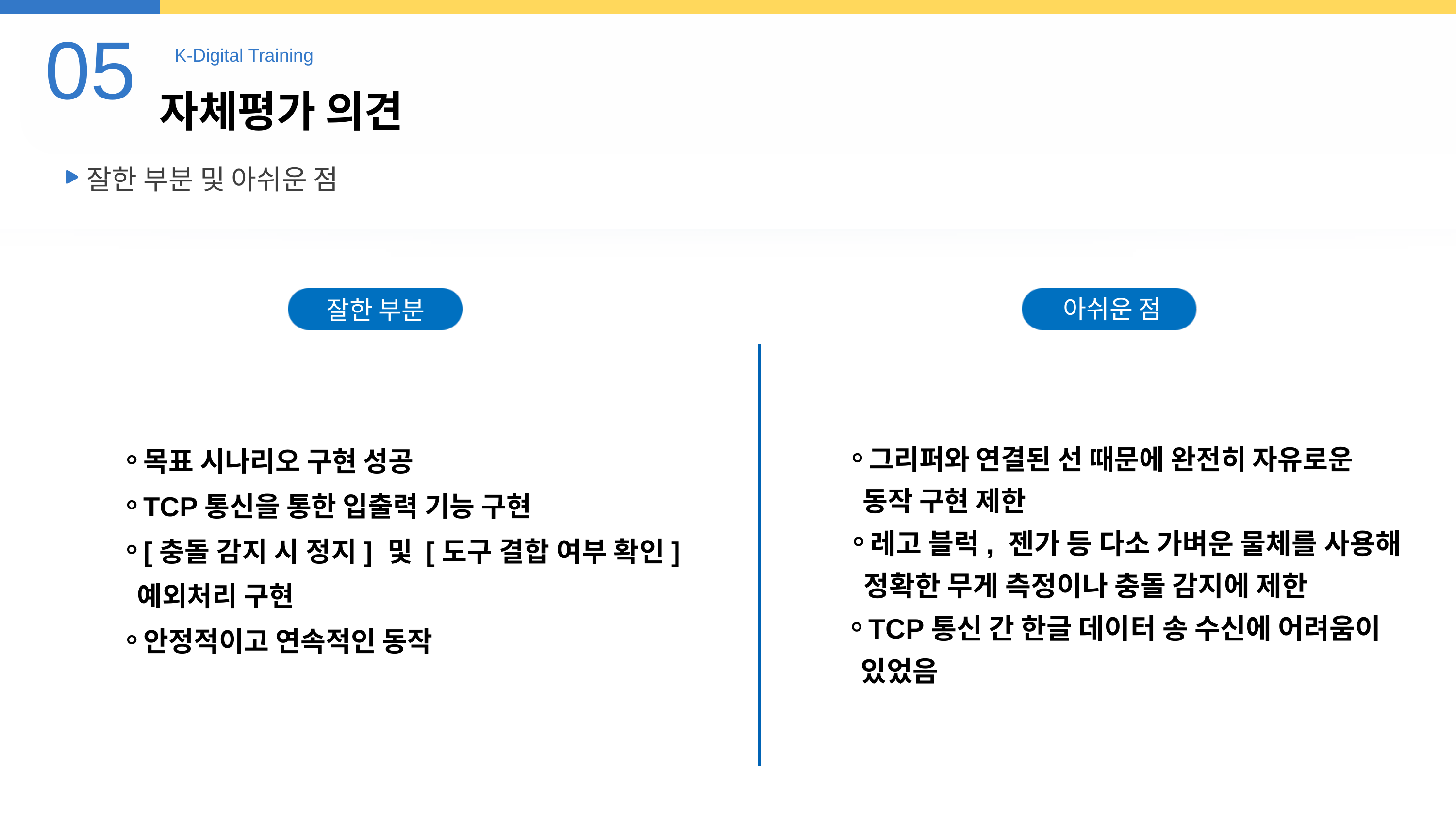

05
K-Digital Training
자체평가 의견
잘한 부분 및 아쉬운 점

잘한 부분

아쉬운 점
아쉬운 점

그리퍼와 연결된 선 때문에 완전히 자유로운 동작 구현 제한
레고 블럭, 젠가 등 다소 가벼운 물체를 사용해 정확한 무게 측정이나 충돌 감지에 제한
TCP통신 간 한글 데이터 송 수신에 어려움이 있었음

목표 시나리오 구현 성공
TCP통신을 통한 입출력 기능 구현
[충돌 감지 시 정지] 및 [도구 결합 여부 확인] 예외처리 구현
안정적이고 연속적인 동작